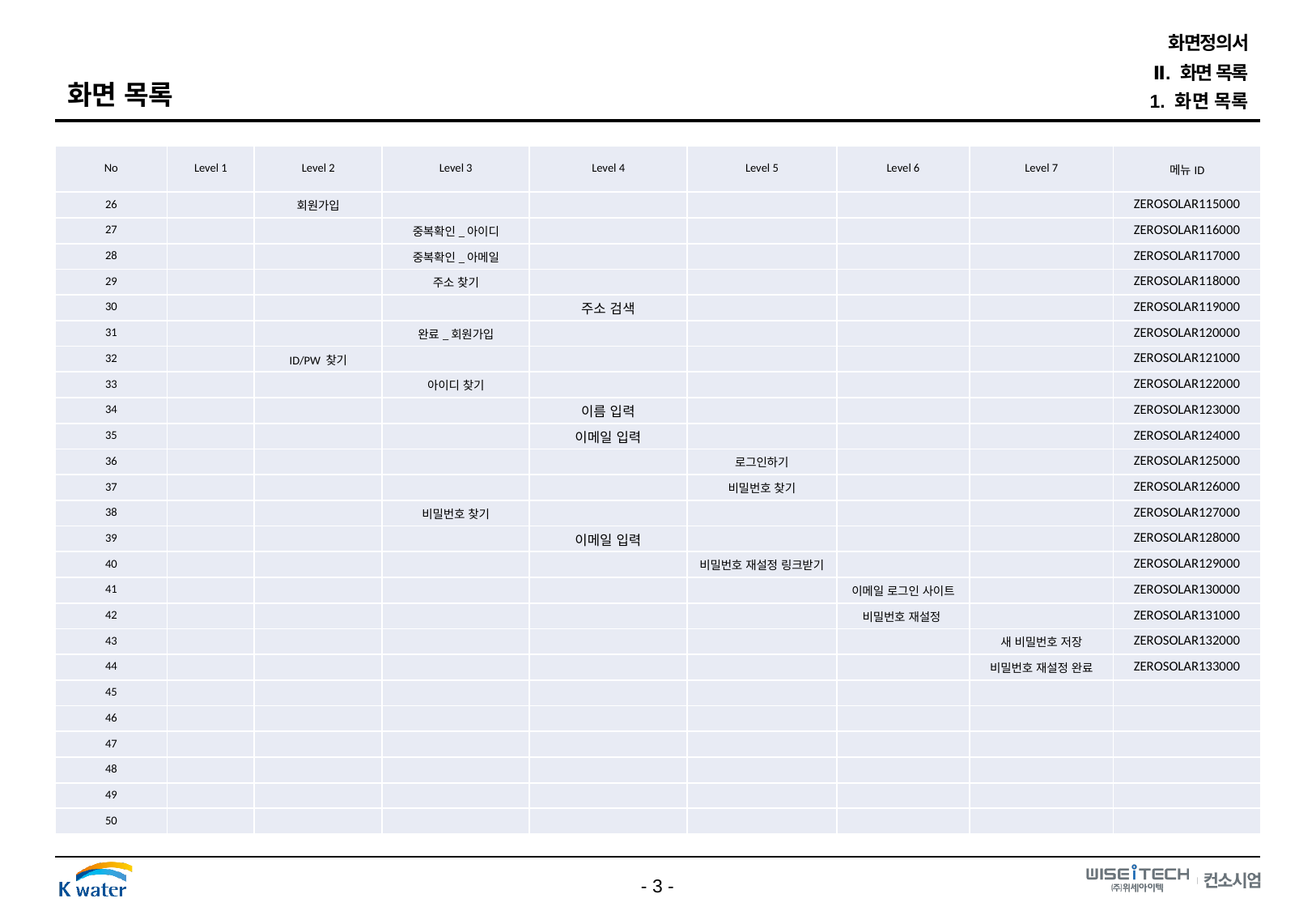

화면정의서
Ⅱ. 화면 목록
화면 목록
1. 화면 목록
| No | Level 1 | Level 2 | Level 3 | Level 4 | Level 5 | Level 6 | Level 7 | 메뉴ID |
| --- | --- | --- | --- | --- | --- | --- | --- | --- |
| 26 |  | 회원가입 |  |  |  |  |  | ZEROSOLAR115000 |
| 27 |  |  | 중복확인\_아이디 |  |  |  |  | ZEROSOLAR116000 |
| 28 |  |  | 중복확인\_아메일 |  |  |  |  | ZEROSOLAR117000 |
| 29 |  |  | 주소 찾기 |  |  |  |  | ZEROSOLAR118000 |
| 30 |  |  |  | 주소 검색 |  |  |  | ZEROSOLAR119000 |
| 31 |  |  | 완료\_회원가입 |  |  |  |  | ZEROSOLAR120000 |
| 32 |  | ID/PW 찾기 |  |  |  |  |  | ZEROSOLAR121000 |
| 33 |  |  | 아이디 찾기 |  |  |  |  | ZEROSOLAR122000 |
| 34 |  |  |  | 이름 입력 |  |  |  | ZEROSOLAR123000 |
| 35 |  |  |  | 이메일 입력 |  |  |  | ZEROSOLAR124000 |
| 36 |  |  |  |  | 로그인하기 |  |  | ZEROSOLAR125000 |
| 37 |  |  |  |  | 비밀번호 찾기 |  |  | ZEROSOLAR126000 |
| 38 |  |  | 비밀번호 찾기 |  |  |  |  | ZEROSOLAR127000 |
| 39 |  |  |  | 이메일 입력 |  |  |  | ZEROSOLAR128000 |
| 40 |  |  |  |  | 비밀번호 재설정 링크받기 |  |  | ZEROSOLAR129000 |
| 41 |  |  |  |  |  | 이메일 로그인 사이트 |  | ZEROSOLAR130000 |
| 42 |  |  |  |  |  | 비밀번호 재설정 |  | ZEROSOLAR131000 |
| 43 |  |  |  |  |  |  | 새 비밀번호 저장 | ZEROSOLAR132000 |
| 44 |  |  |  |  |  |  | 비밀번호 재설정 완료 | ZEROSOLAR133000 |
| 45 |  |  |  |  |  |  |  |  |
| 46 |  |  |  |  |  |  |  |  |
| 47 |  |  |  |  |  |  |  |  |
| 48 |  |  |  |  |  |  |  |  |
| 49 |  |  |  |  |  |  |  |  |
| 50 |  |  |  |  |  |  |  |  |